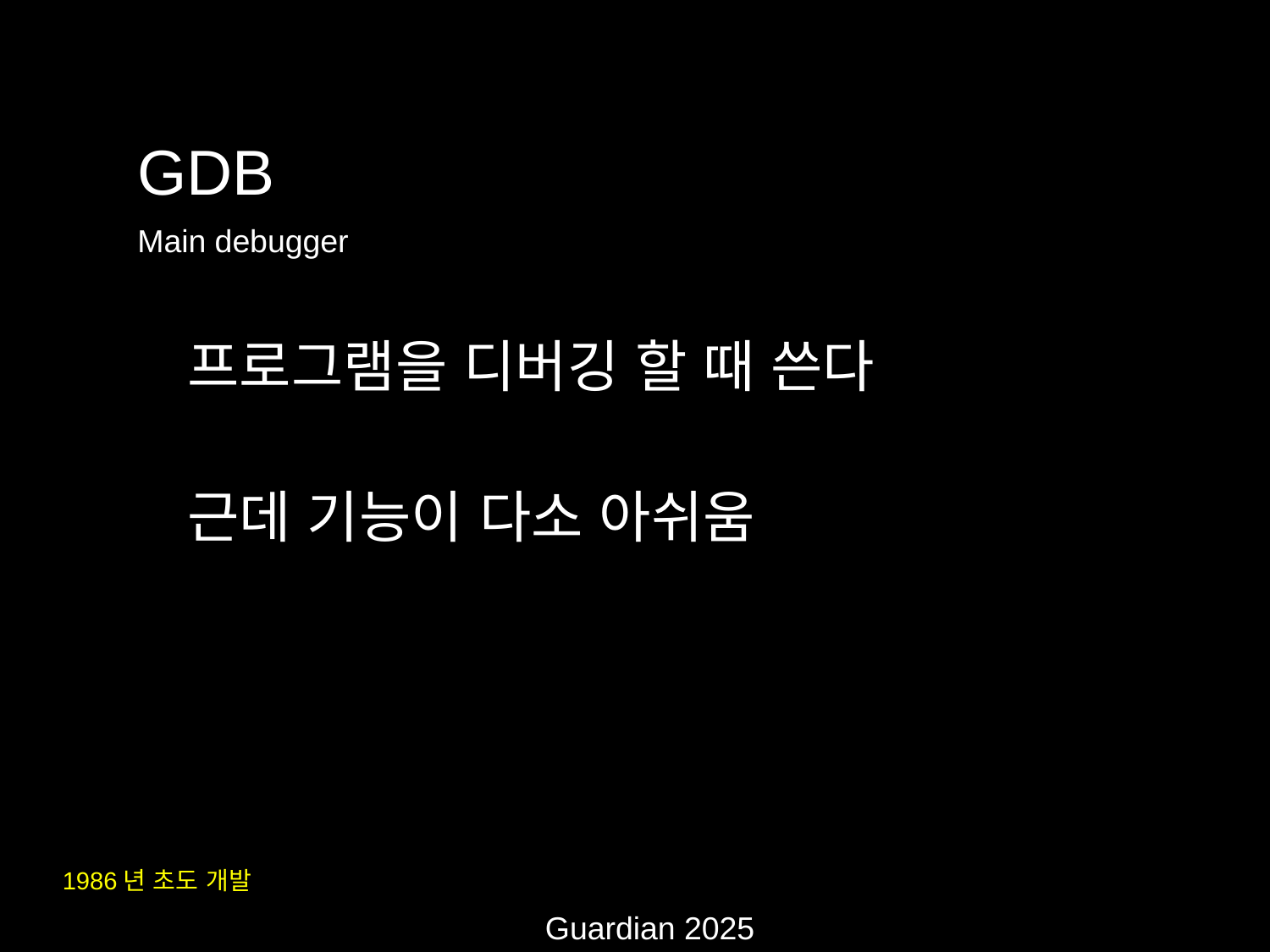

GDB
Main debugger
프로그램을 디버깅 할 때 쓴다
근데 기능이 다소 아쉬움
1986년 초도 개발